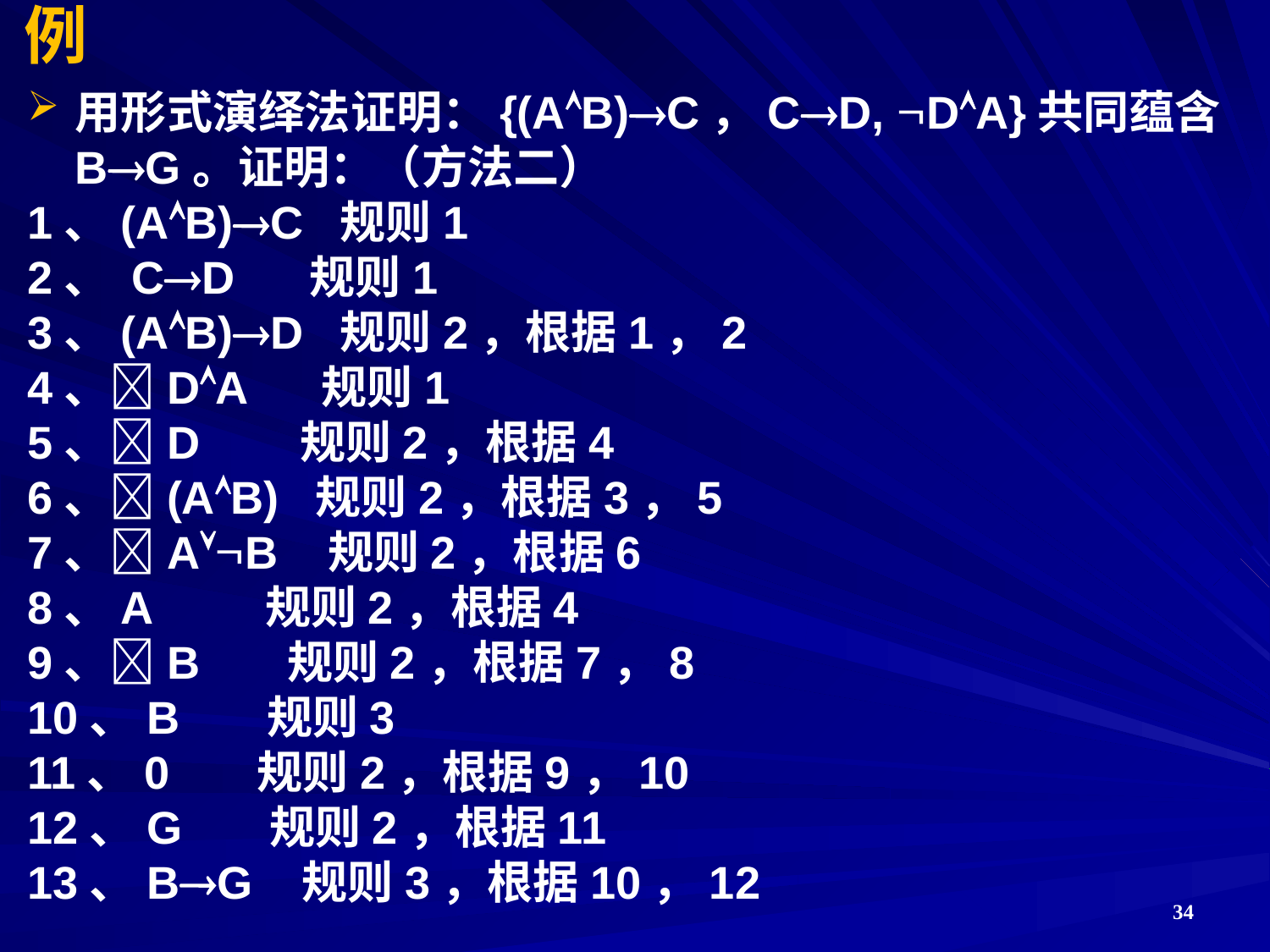

# 例
用形式演绎法证明：{(A∧B)→C，C→D, ¬D∧A}共同蕴含B→G。证明：（方法二）
1、(A∧B)→C  规则1
2、 C→D     规则1
3、(A∧B)→D  规则2，根据1，2
4、¬D∧A     规则1
5、¬D       规则2，根据4
6、¬(A∧B)  规则2，根据3，5
7、¬A∨¬B   规则2，根据6
8、A        规则2，根据4
9、¬B      规则2，根据7，8
10、B      规则3
11、0      规则2，根据9，10
12、G      规则2，根据11
13、B→G   规则3，根据10，12

34